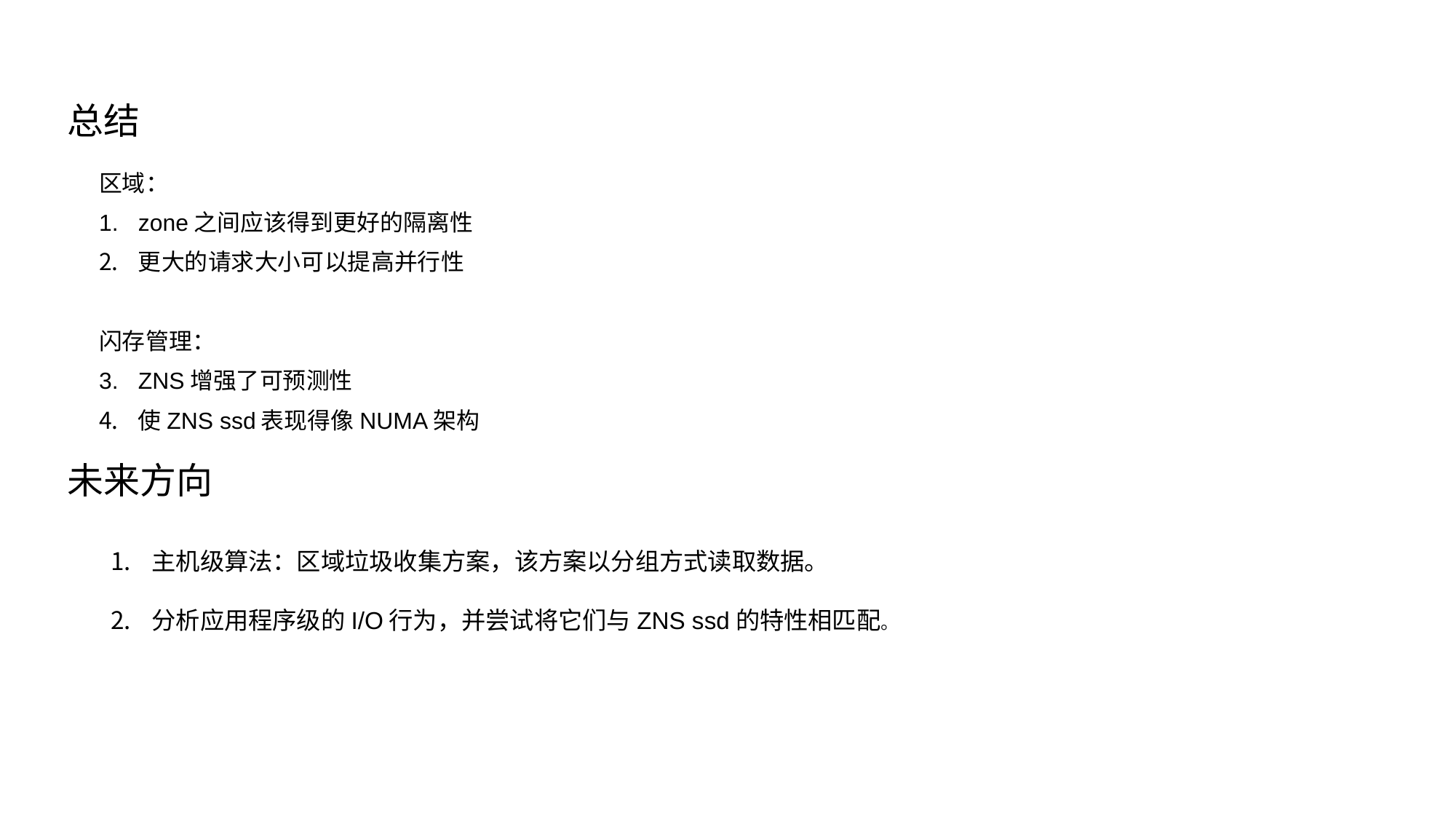

# 总结
区域：
zone之间应该得到更好的隔离性
更大的请求大小可以提高并行性

闪存管理：
ZNS增强了可预测性
使ZNS ssd表现得像NUMA架构

未来方向

主机级算法：区域垃圾收集方案，该方案以分组方式读取数据。
分析应用程序级的I/O行为，并尝试将它们与ZNS ssd的特性相匹配。